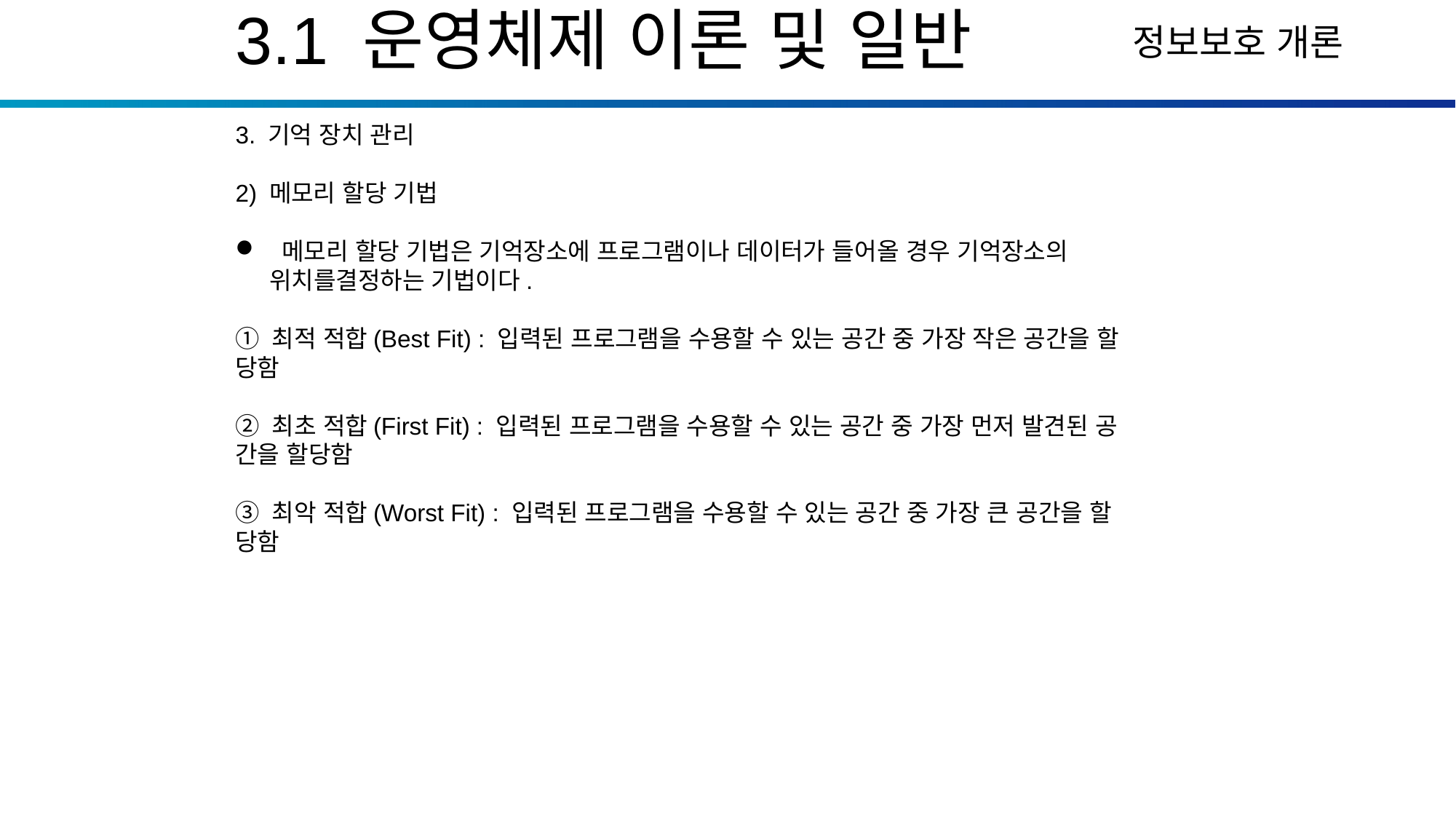

3.1 운영체제 이론 및 일반

3. 기억 장치 관리

2) 메모리 할당 기법

 메모리 할당 기법은 기억장소에 프로그램이나 데이터가 들어올 경우 기억장소의 위치를결정하는 기법이다.

① 최적 적합(Best Fit) : 입력된 프로그램을 수용할 수 있는 공간 중 가장 작은 공간을 할
당함

② 최초 적합(First Fit) : 입력된 프로그램을 수용할 수 있는 공간 중 가장 먼저 발견된 공
간을 할당함

③ 최악 적합(Worst Fit) : 입력된 프로그램을 수용할 수 있는 공간 중 가장 큰 공간을 할
당함